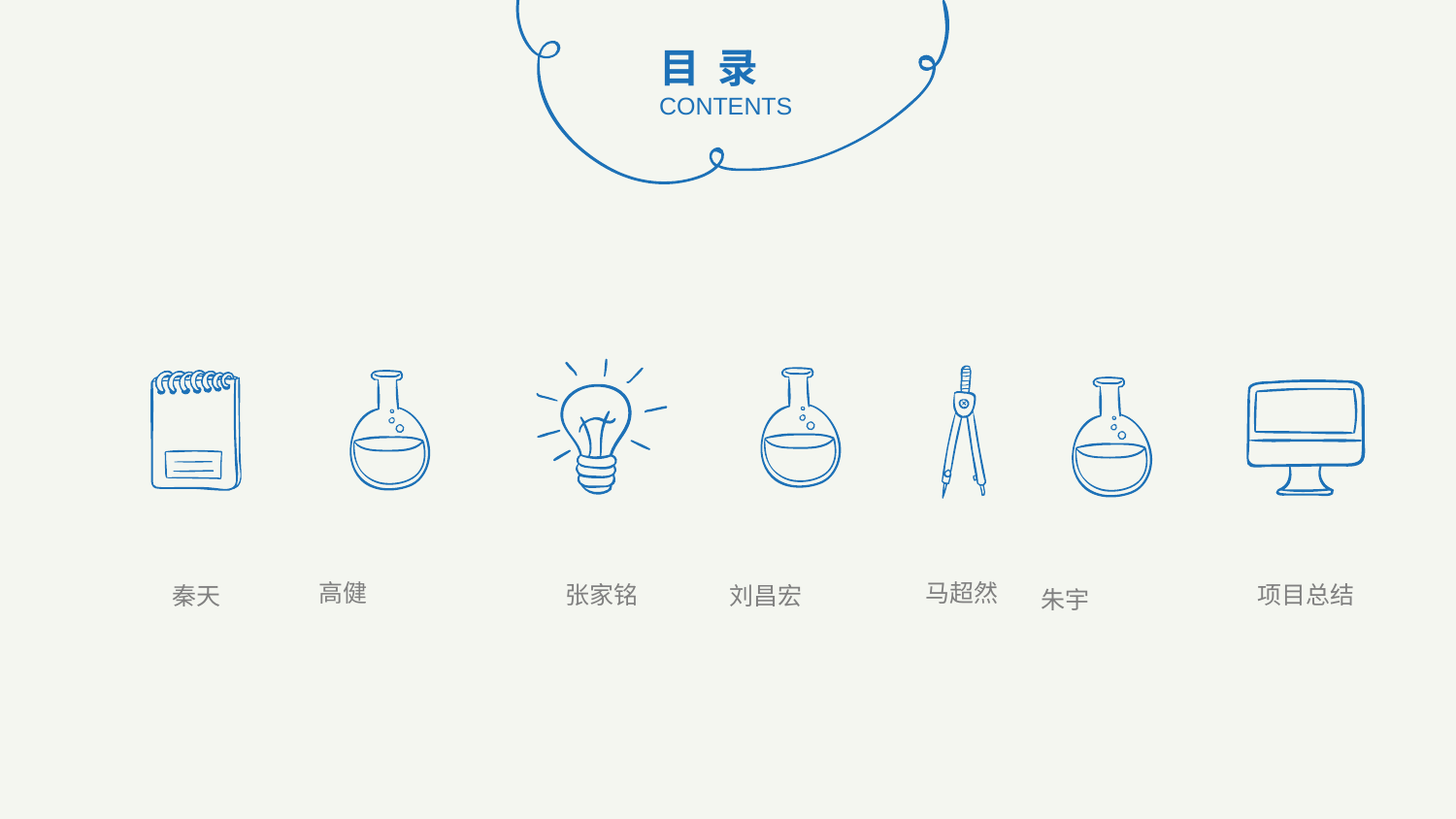

目  录
CONTENTS

马超然
高健
张家铭
项目总结
刘昌宏
秦天
朱宇